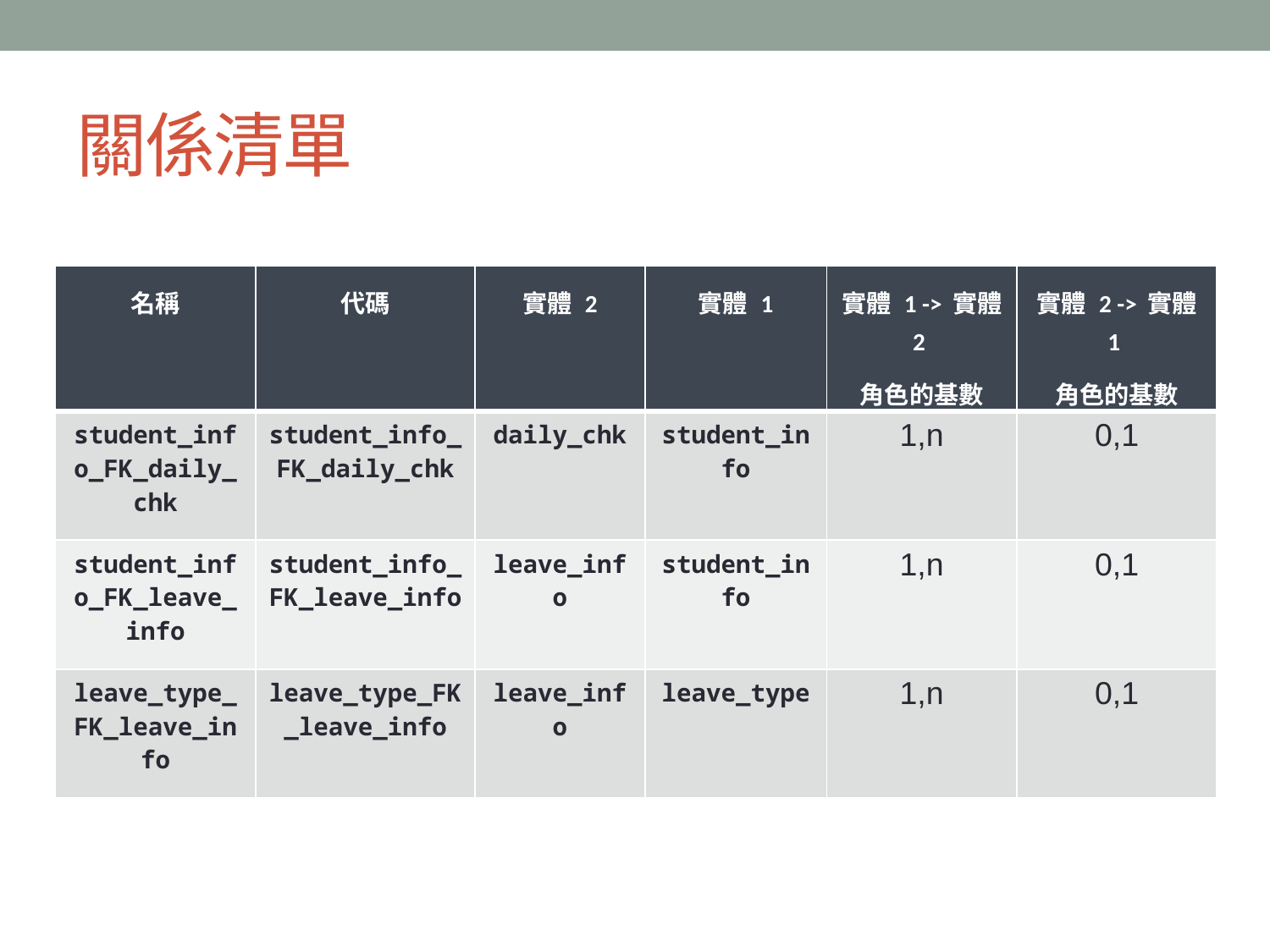

# 關係清單
| 名稱 | 代碼 | 實體 2 | 實體 1 | 實體 1 -> 實體 2 角色的基數 | 實體 2 -> 實體 1 角色的基數 |
| --- | --- | --- | --- | --- | --- |
| student\_info\_FK\_daily\_chk | student\_info\_FK\_daily\_chk | daily\_chk | student\_info | 1,n | 0,1 |
| student\_info\_FK\_leave\_info | student\_info\_FK\_leave\_info | leave\_info | student\_info | 1,n | 0,1 |
| leave\_type\_FK\_leave\_info | leave\_type\_FK\_leave\_info | leave\_info | leave\_type | 1,n | 0,1 |